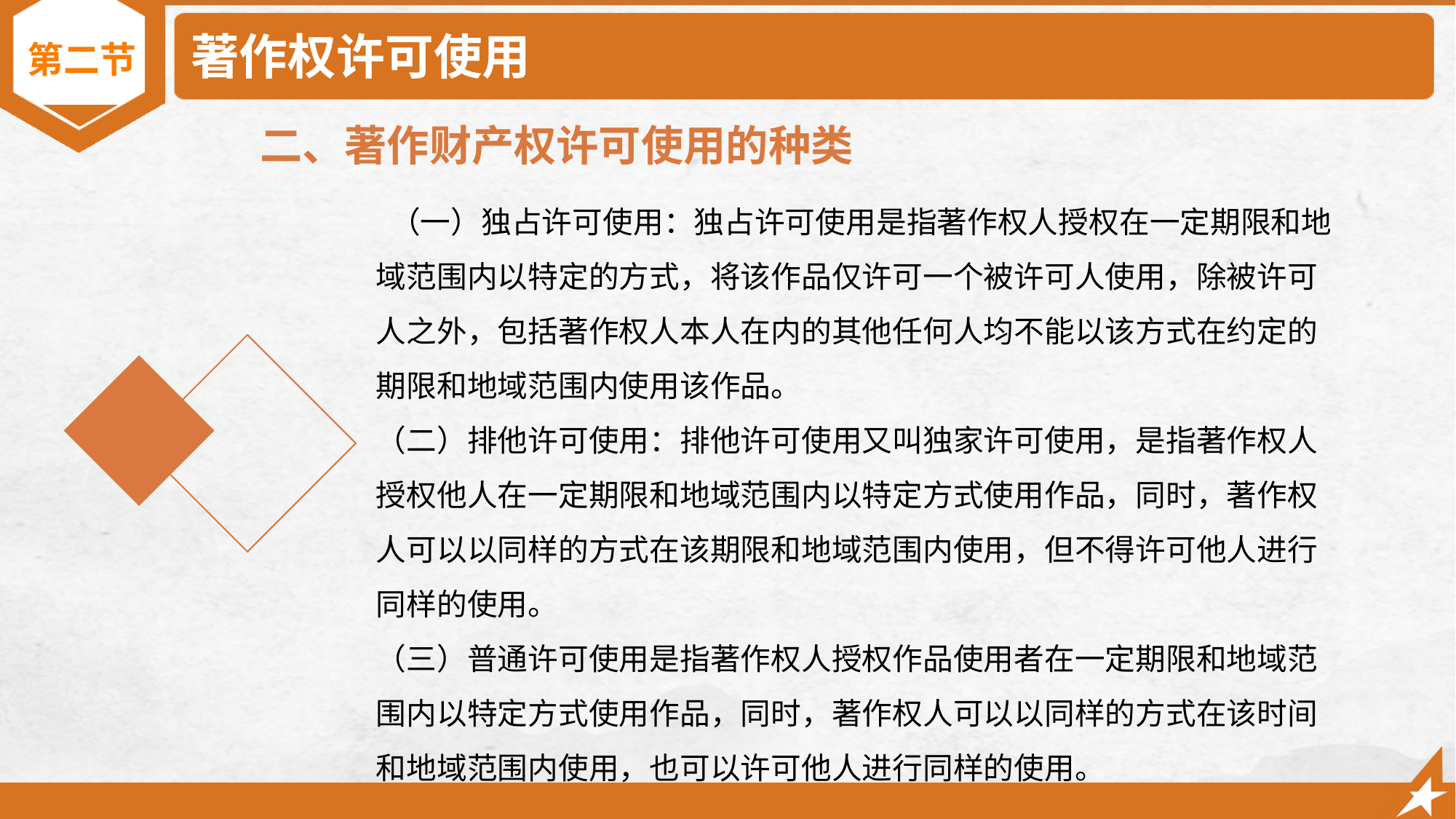

# 著作权许可使用
第二节
二、著作财产权许可使用的种类
 （一）独占许可使用：独占许可使用是指著作权人授权在一定期限和地域范围内以特定的方式，将该作品仅许可一个被许可人使用，除被许可人之外，包括著作权人本人在内的其他任何人均不能以该方式在约定的期限和地域范围内使用该作品。
（二）排他许可使用：排他许可使用又叫独家许可使用，是指著作权人授权他人在一定期限和地域范围内以特定方式使用作品，同时，著作权人可以以同样的方式在该期限和地域范围内使用，但不得许可他人进行同样的使用。
（三）普通许可使用是指著作权人授权作品使用者在一定期限和地域范围内以特定方式使用作品，同时，著作权人可以以同样的方式在该时间和地域范围内使用，也可以许可他人进行同样的使用。